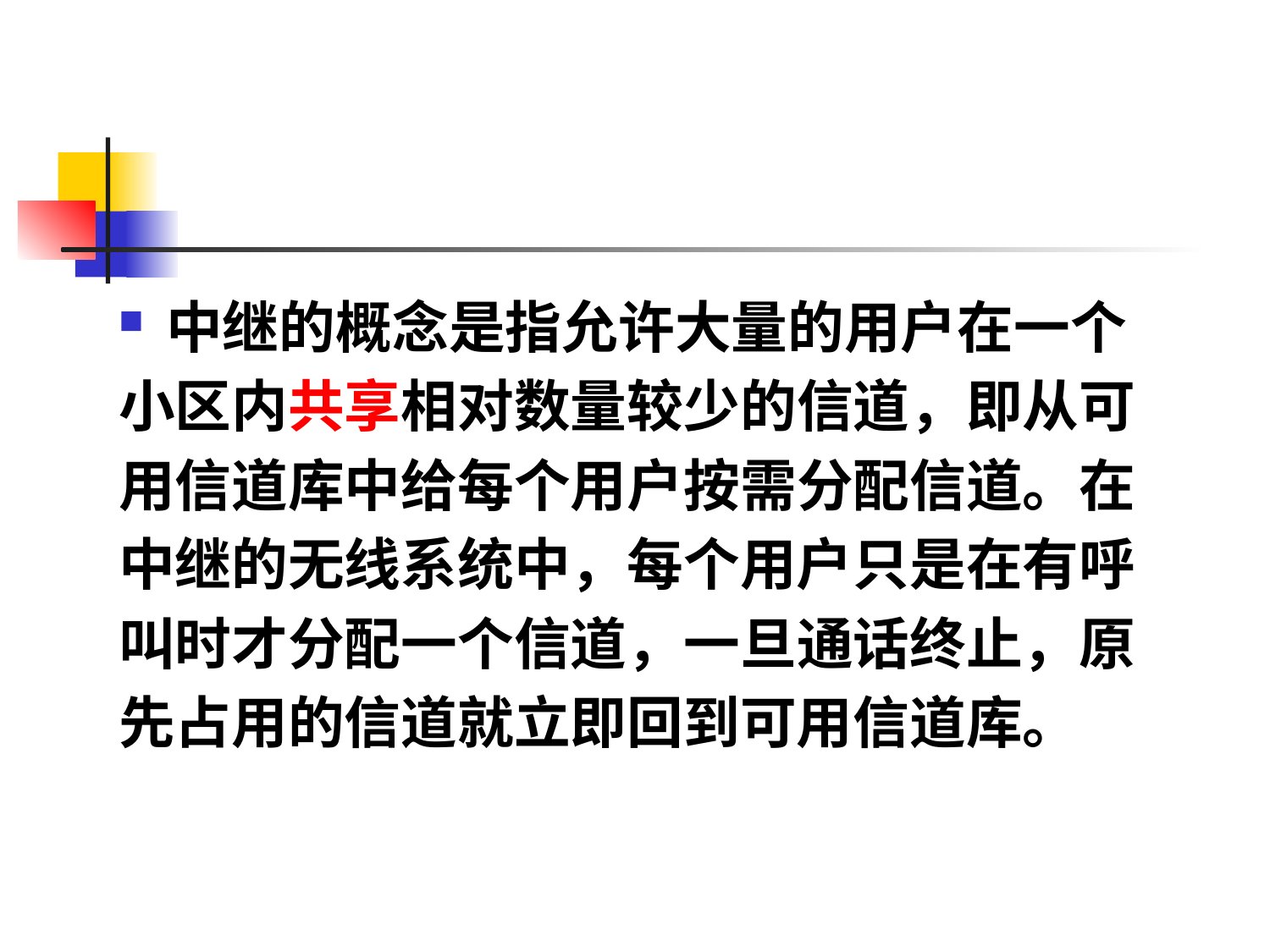

#
中继的概念是指允许大量的用户在一个
小区内共享相对数量较少的信道，即从可
用信道库中给每个用户按需分配信道。在
中继的无线系统中，每个用户只是在有呼
叫时才分配一个信道，一旦通话终止，原
先占用的信道就立即回到可用信道库。